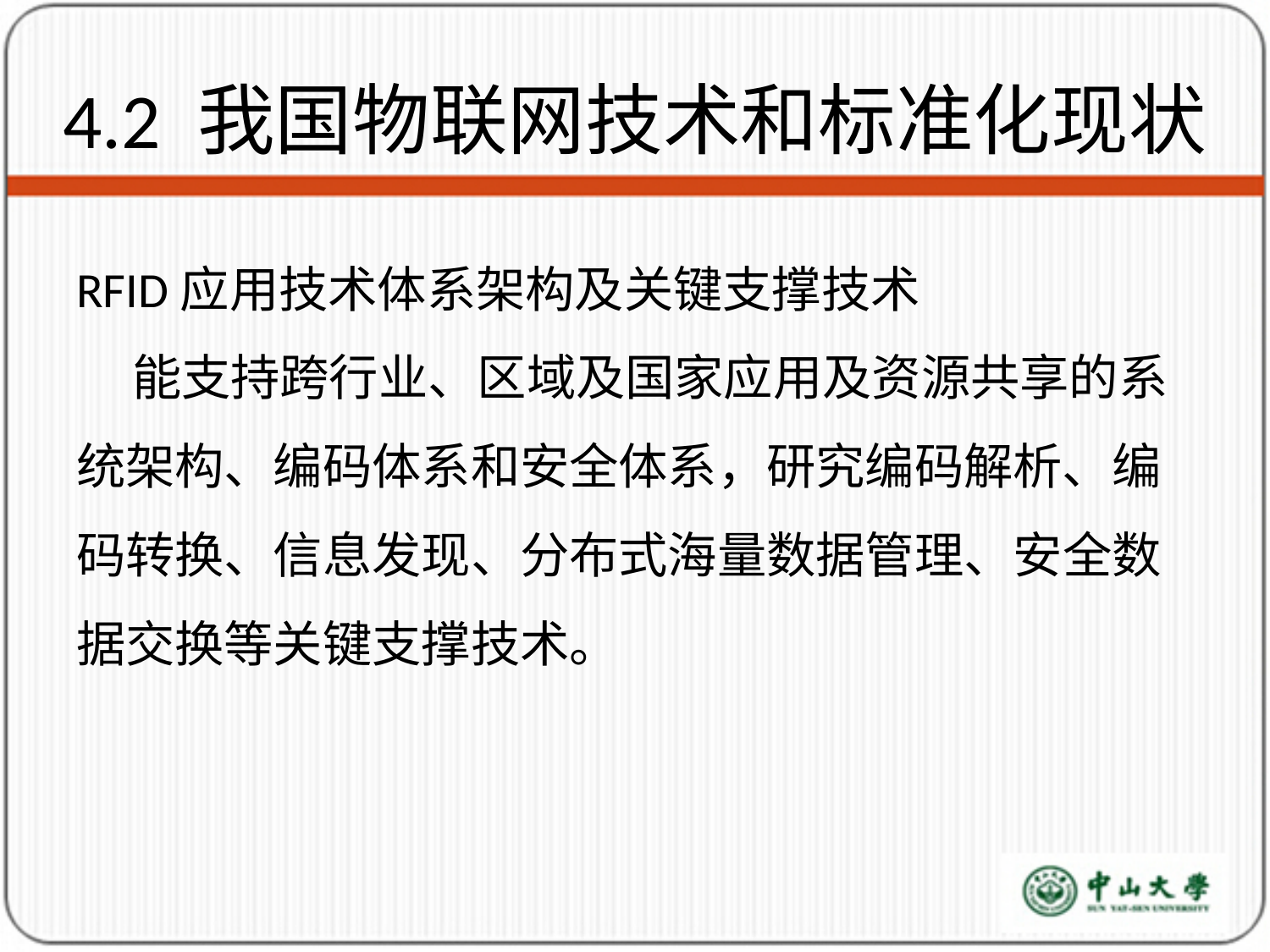

# 4.2 我国物联网技术和标准化现状
RFID应用技术体系架构及关键支撑技术
    能支持跨行业、区域及国家应用及资源共享的系统架构、编码体系和安全体系，研究编码解析、编码转换、信息发现、分布式海量数据管理、安全数据交换等关键支撑技术。